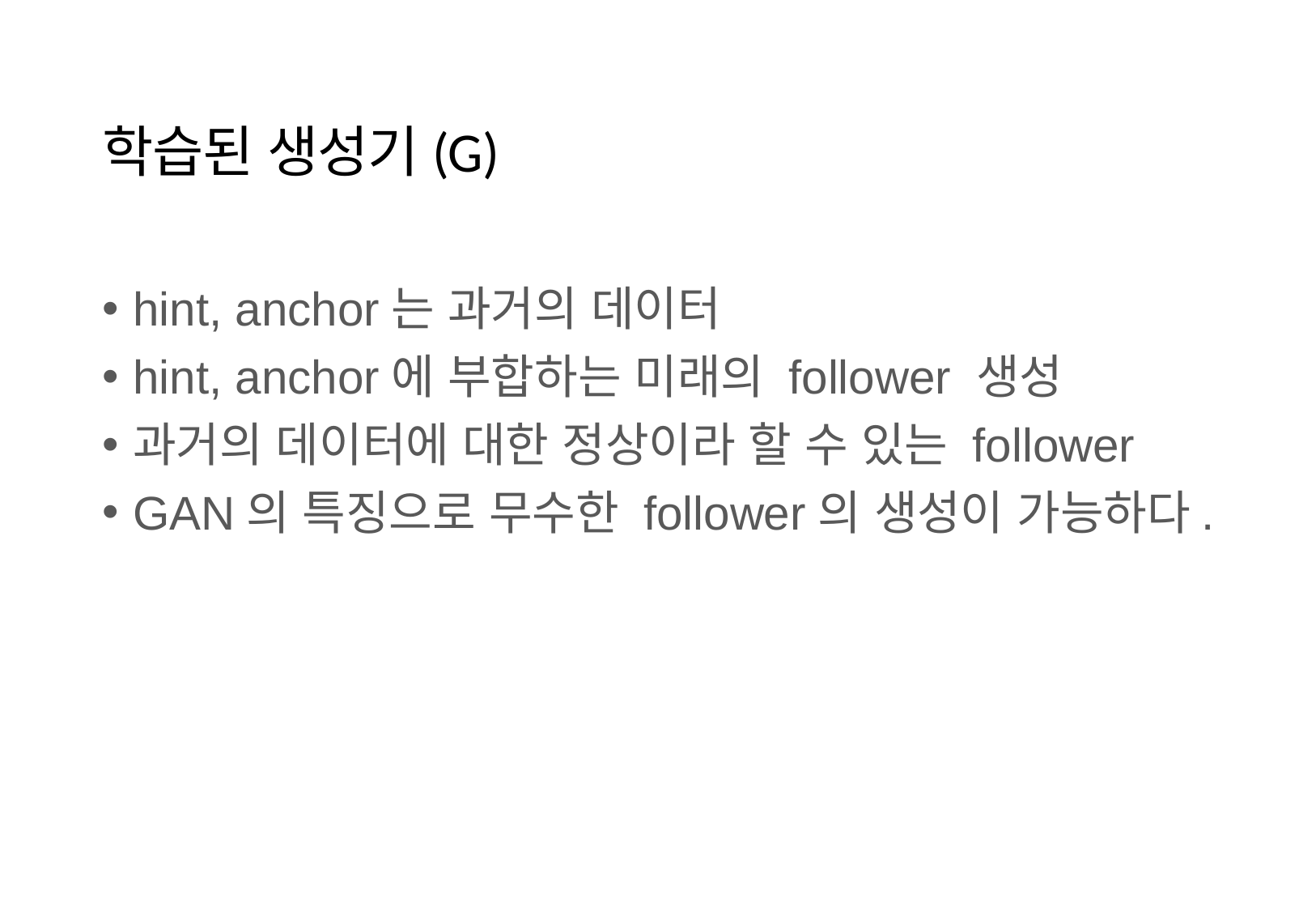

# 학습된 생성기(G)
hint, anchor는 과거의 데이터
hint, anchor에 부합하는 미래의 follower 생성
과거의 데이터에 대한 정상이라 할 수 있는 follower
GAN의 특징으로 무수한 follower의 생성이 가능하다.